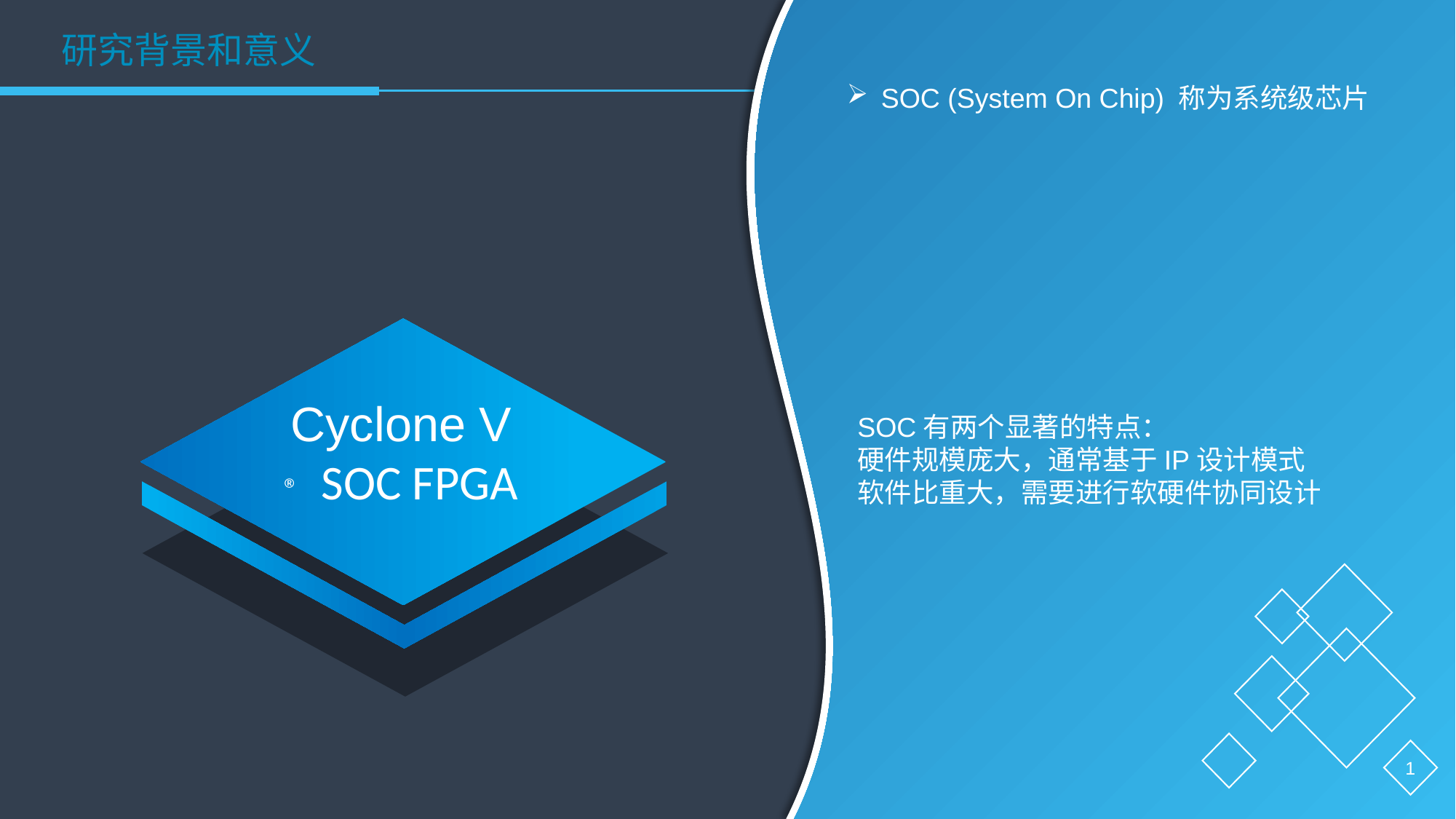

研究背景和意义
SOC (System On Chip) 称为系统级芯片

Cyclone V ®  SOC FPGA
SOC有两个显著的特点：
硬件规模庞大，通常基于IP设计模式
软件比重大，需要进行软硬件协同设计

1